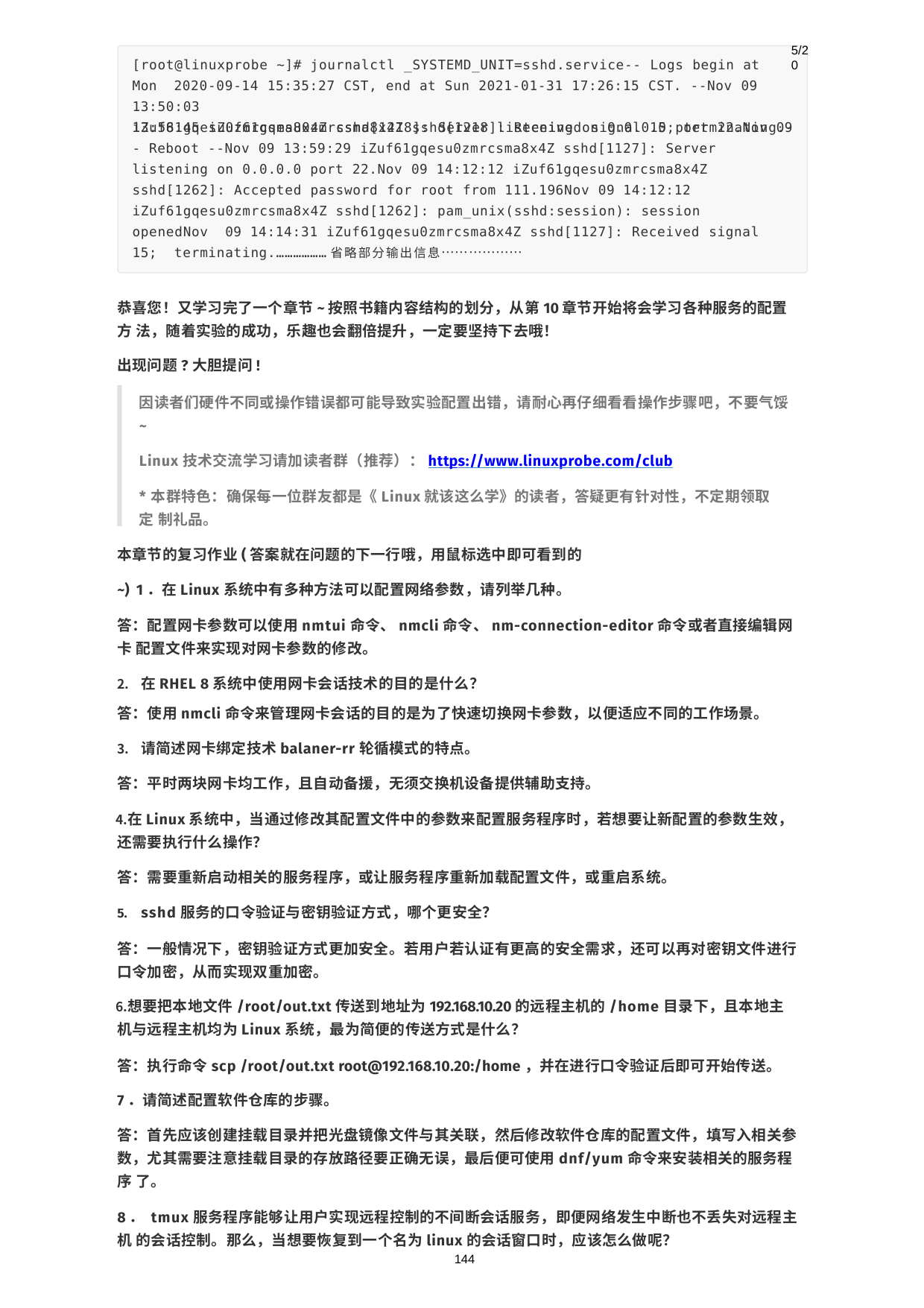

5/20

[root@linuxprobe ~]# journalctl _SYSTEMD_UNIT=sshd.service-- Logs begin at Mon  2020-09-14 15:35:27 CST, end at Sun 2021-01-31 17:26:15 CST. --Nov 09 13:50:03
iZuf61gqesu0zmrcsma8x4Z sshd[1218]: Server listening on 0.0.0.0 port 22.Nov 09
13:58:45 iZuf61gqesu0zmrcsma8x4Z sshd[1218]: Received signal 15; terminating.-
- Reboot --Nov 09 13:59:29 iZuf61gqesu0zmrcsma8x4Z sshd[1127]: Server  listening on 0.0.0.0 port 22.Nov 09 14:12:12 iZuf61gqesu0zmrcsma8x4Z  sshd[1262]: Accepted password for root from 111.196Nov 09 14:12:12  iZuf61gqesu0zmrcsma8x4Z sshd[1262]: pam_unix(sshd:session): session openedNov  09 14:14:31 iZuf61gqesu0zmrcsma8x4Z sshd[1127]: Received signal 15;  terminating.………………省略部分输出信息………………

恭喜您！又学习完了一个章节~按照书籍内容结构的划分，从第10章节开始将会学习各种服务的配置方 法，随着实验的成功，乐趣也会翻倍提升，一定要坚持下去哦！
出现问题?大胆提问!

因读者们硬件不同或操作错误都可能导致实验配置出错，请耐心再仔细看看操作步骤吧，不要气馁
~
Linux技术交流学习请加读者群（推荐）：https://www.linuxprobe.com/club
*本群特色：确保每一位群友都是《Linux就该这么学》的读者，答疑更有针对性，不定期领取定 制礼品。
本章节的复习作业(答案就在问题的下一行哦，用鼠标选中即可看到的~)  1．在Linux系统中有多种方法可以配置网络参数，请列举几种。
答：配置网卡参数可以使用nmtui命令、nmcli命令、nm-connection-editor命令或者直接编辑网卡 配置文件来实现对网卡参数的修改。
在RHEL 8系统中使用网卡会话技术的目的是什么？

答：使用nmcli命令来管理网卡会话的目的是为了快速切换网卡参数，以便适应不同的工作场景。
请简述网卡绑定技术balaner-rr轮循模式的特点。
答：平时两块网卡均工作，且自动备援，无须交换机设备提供辅助支持。
在Linux系统中，当通过修改其配置文件中的参数来配置服务程序时，若想要让新配置的参数生效， 还需要执行什么操作？
答：需要重新启动相关的服务程序，或让服务程序重新加载配置文件，或重启系统。
sshd服务的口令验证与密钥验证方式，哪个更安全？
答：一般情况下，密钥验证方式更加安全。若用户若认证有更高的安全需求，还可以再对密钥文件进行 口令加密，从而实现双重加密。
想要把本地文件/root/out.txt传送到地址为192.168.10.20的远程主机的/home目录下，且本地主 机与远程主机均为Linux系统，最为简便的传送方式是什么？
答：执行命令scp /root/out.txt root@192.168.10.20:/home，并在进行口令验证后即可开始传送。 7．请简述配置软件仓库的步骤。
答：首先应该创建挂载目录并把光盘镜像文件与其关联，然后修改软件仓库的配置文件，填写入相关参 数，尤其需要注意挂载目录的存放路径要正确无误，最后便可使用dnf/yum命令来安装相关的服务程序 了。
8． tmux服务程序能够让用户实现远程控制的不间断会话服务，即便网络发生中断也不丢失对远程主机 的会话控制。那么，当想要恢复到一个名为linux的会话窗口时，应该怎么做呢？

144